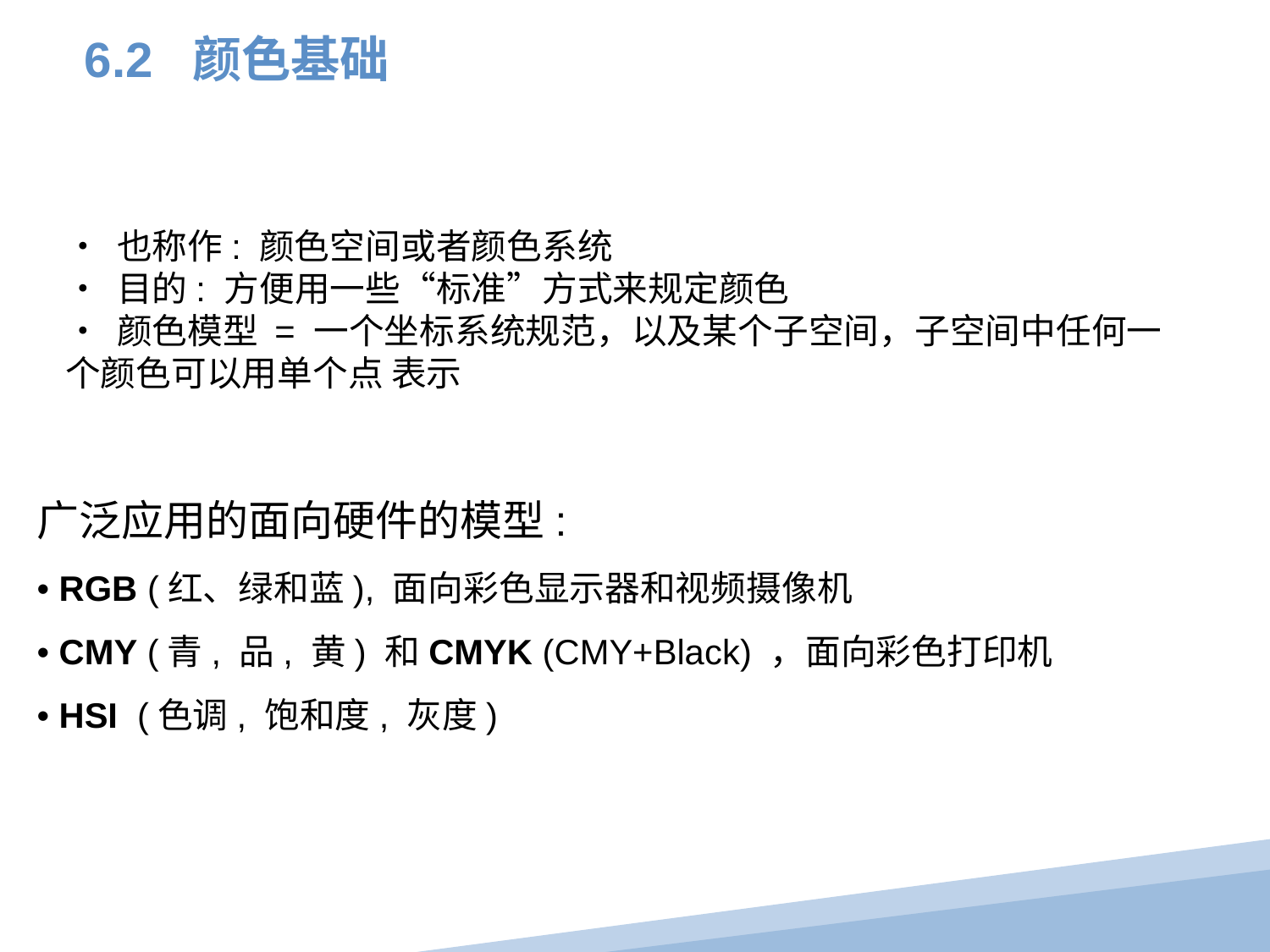

6.2  颜色基础
• 也称作: 颜色空间或者颜色系统
• 目的: 方便用一些“标准”方式来规定颜色
• 颜色模型 = 一个坐标系统规范，以及某个子空间，子空间中任何一个颜色可以用单个点 表示
广泛应用的面向硬件的模型:
• RGB (红、绿和蓝), 面向彩色显示器和视频摄像机
• CMY (青, 品, 黄) 和CMYK (CMY+Black) ，面向彩色打印机
• HSI  (色调, 饱和度, 灰度)